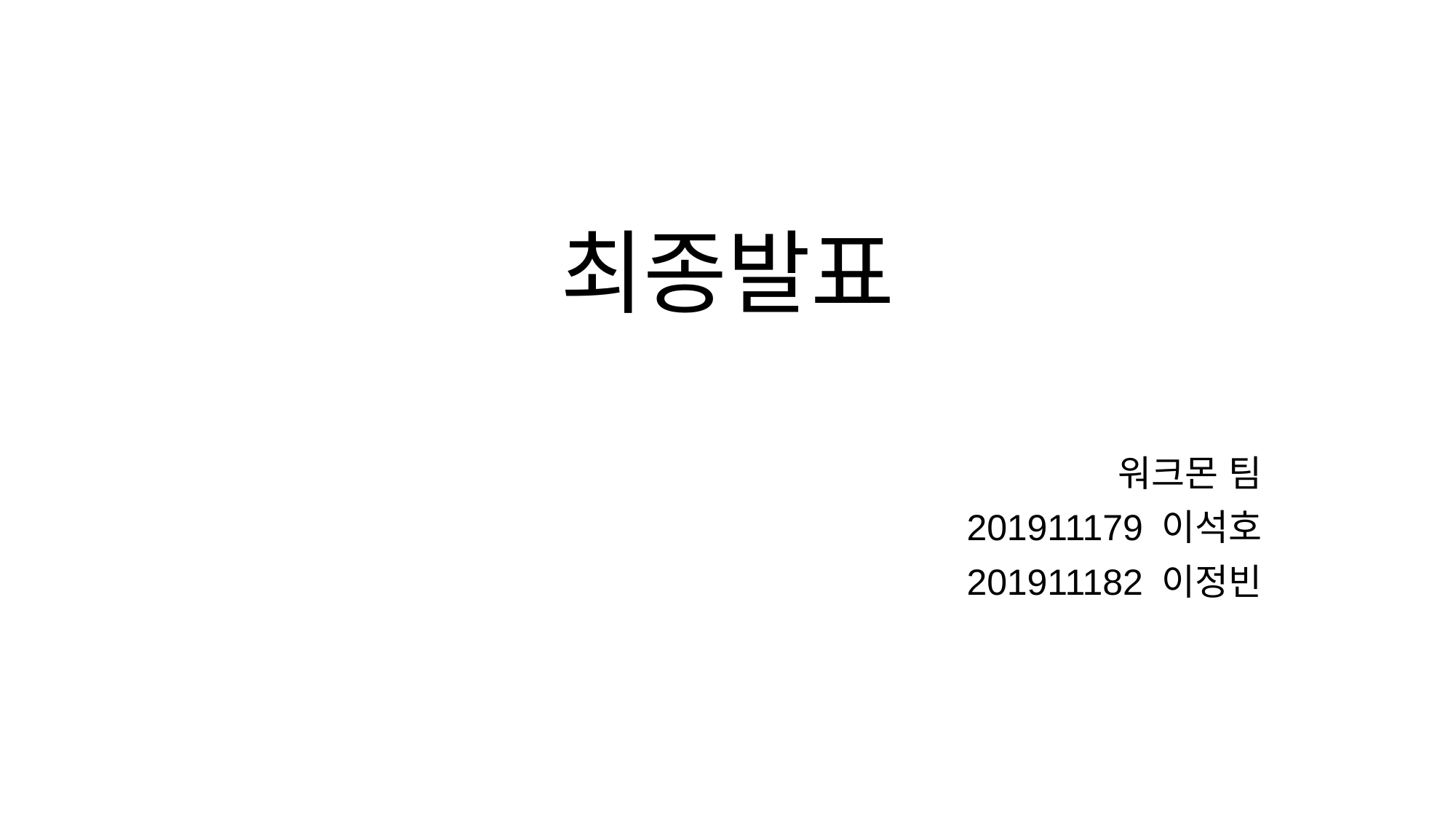

# 최종발표
워크몬 팀
201911179 이석호
201911182 이정빈